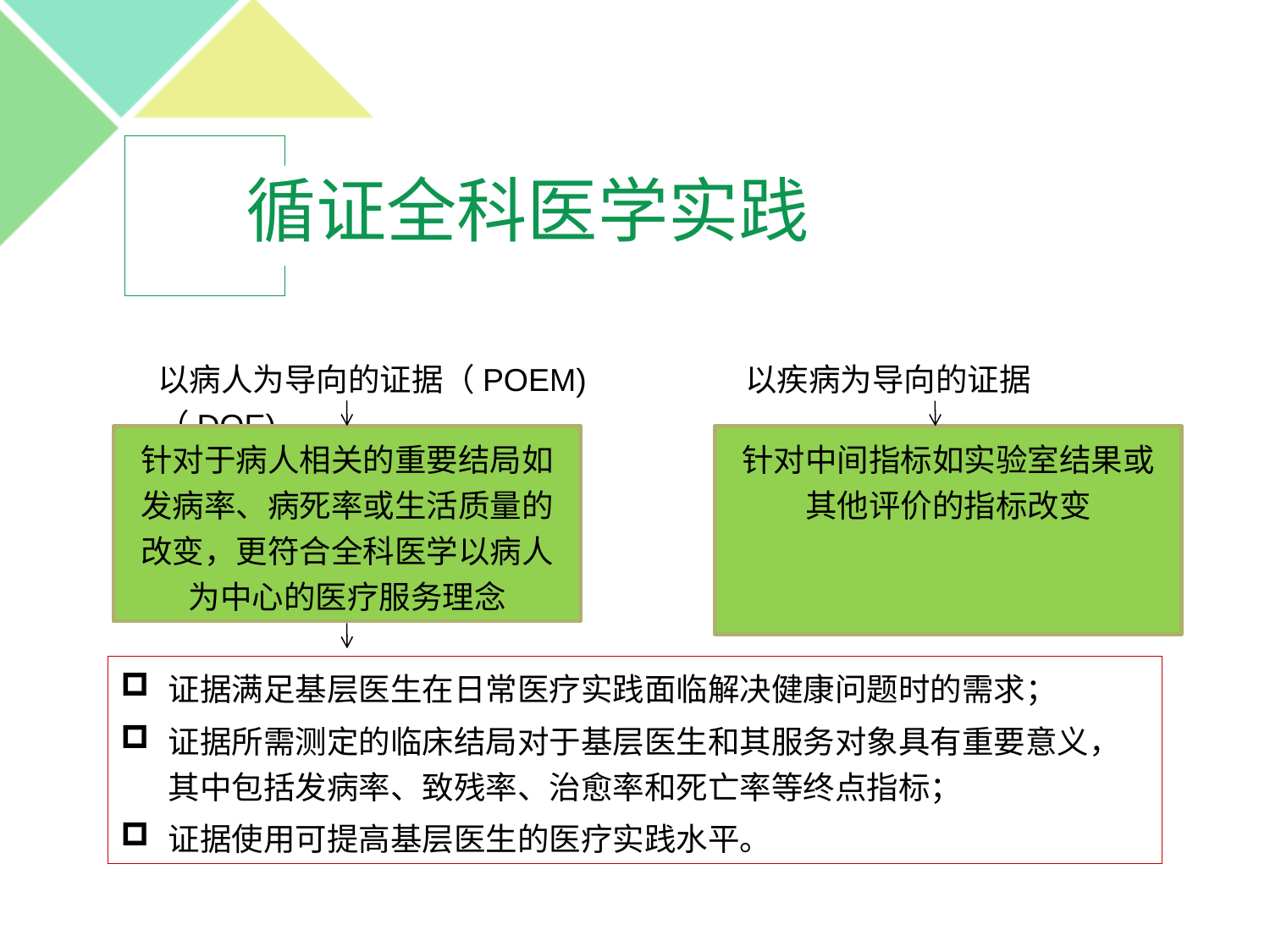

# 循证全科医学实践
以病人为导向的证据（POEM)                 以疾病为导向的证据（DOE)
针对于病人相关的重要结局如发病率、病死率或生活质量的改变，更符合全科医学以病人为中心的医疗服务理念
针对中间指标如实验室结果或其他评价的指标改变

证据满足基层医生在日常医疗实践面临解决健康问题时的需求；
证据所需测定的临床结局对于基层医生和其服务对象具有重要意义，其中包括发病率、致残率、治愈率和死亡率等终点指标；
证据使用可提高基层医生的医疗实践水平。
73